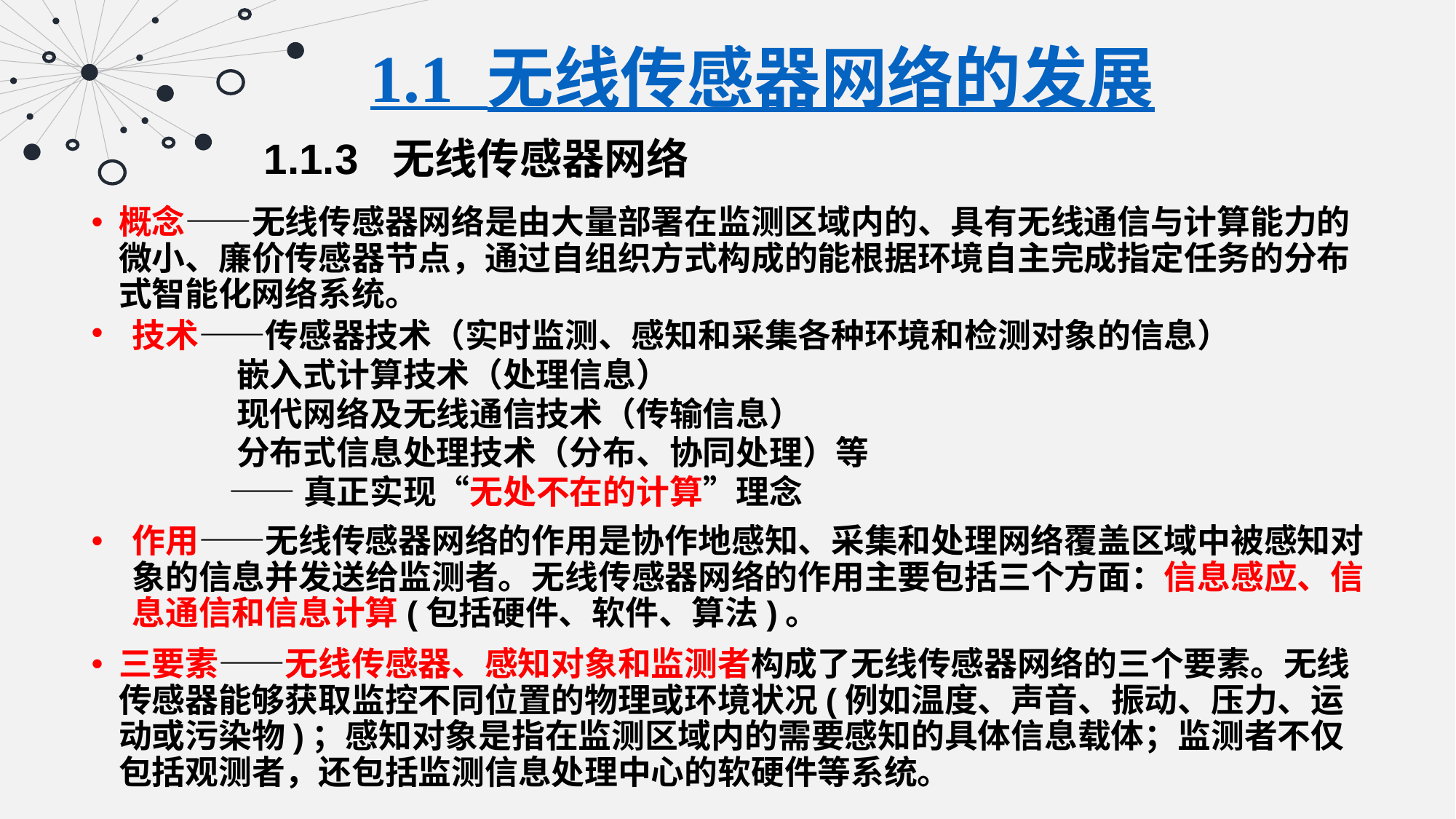

1.1  无线传感器网络的发展
1.1.3  无线传感器网络
概念——无线传感器网络是由大量部署在监测区域内的、具有无线通信与计算能力的微小、廉价传感器节点，通过自组织方式构成的能根据环境自主完成指定任务的分布式智能化网络系统。
技术——传感器技术（实时监测、感知和采集各种环境和检测对象的信息）
                  嵌入式计算技术（处理信息）
                  现代网络及无线通信技术（传输信息）
                  分布式信息处理技术（分布、协同处理）等
                  ——真正实现“无处不在的计算”理念
作用——无线传感器网络的作用是协作地感知、采集和处理网络覆盖区域中被感知对象的信息并发送给监测者。无线传感器网络的作用主要包括三个方面：信息感应、信息通信和信息计算(包括硬件、软件、算法)。
三要素——无线传感器、感知对象和监测者构成了无线传感器网络的三个要素。无线传感器能够获取监控不同位置的物理或环境状况(例如温度、声音、振动、压力、运动或污染物)；感知对象是指在监测区域内的需要感知的具体信息载体；监测者不仅包括观测者，还包括监测信息处理中心的软硬件等系统。